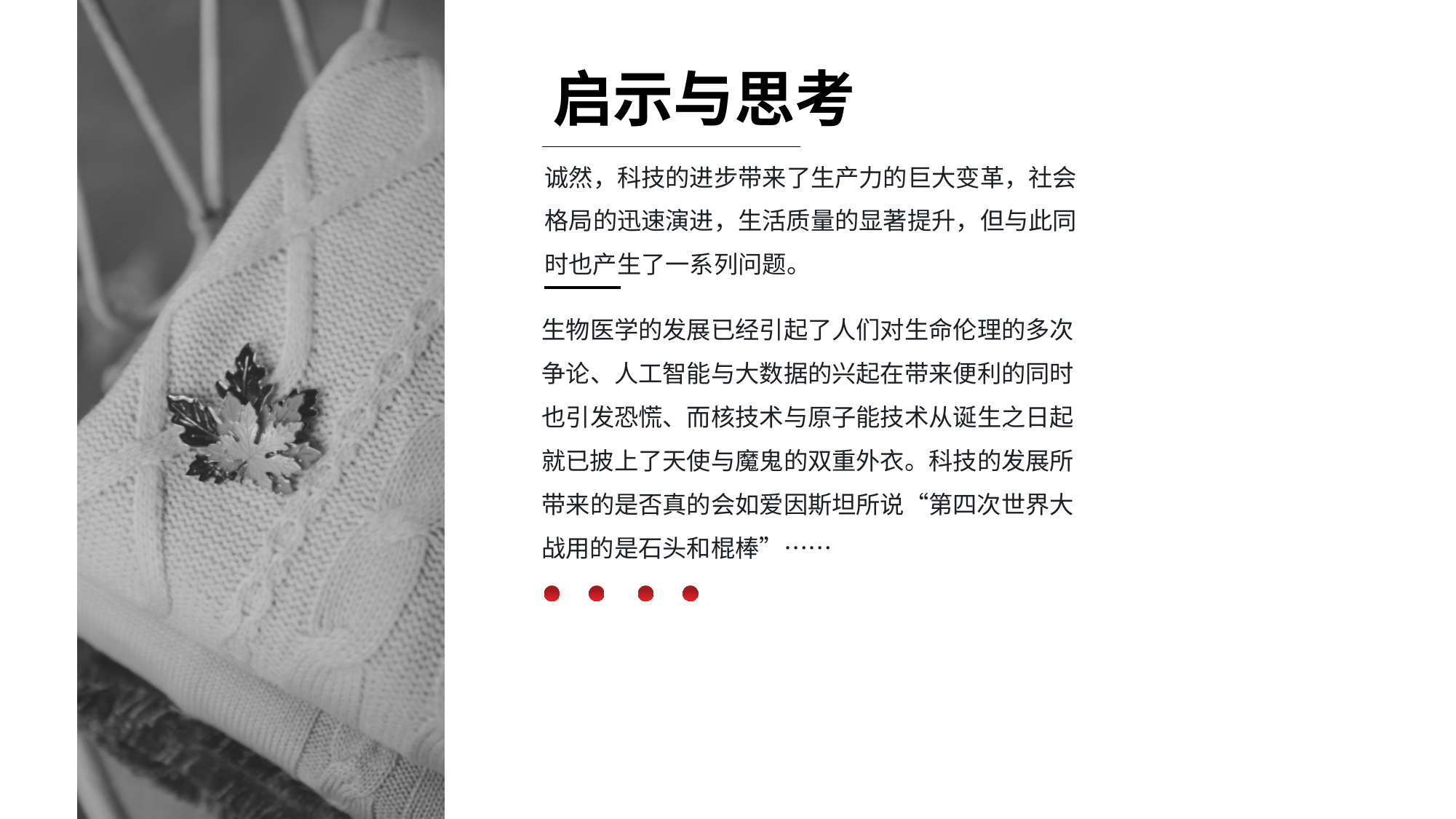

启示与思考
诚然，科技的进步带来了生产力的巨大变革，社会格局的迅速演进，生活质量的显著提升，但与此同时也产生了一系列问题。
生物医学的发展已经引起了人们对生命伦理的多次争论、人工智能与大数据的兴起在带来便利的同时也引发恐慌、而核技术与原子能技术从诞生之日起就已披上了天使与魔鬼的双重外衣。科技的发展所带来的是否真的会如爱因斯坦所说“第四次世界大战用的是石头和棍棒”……